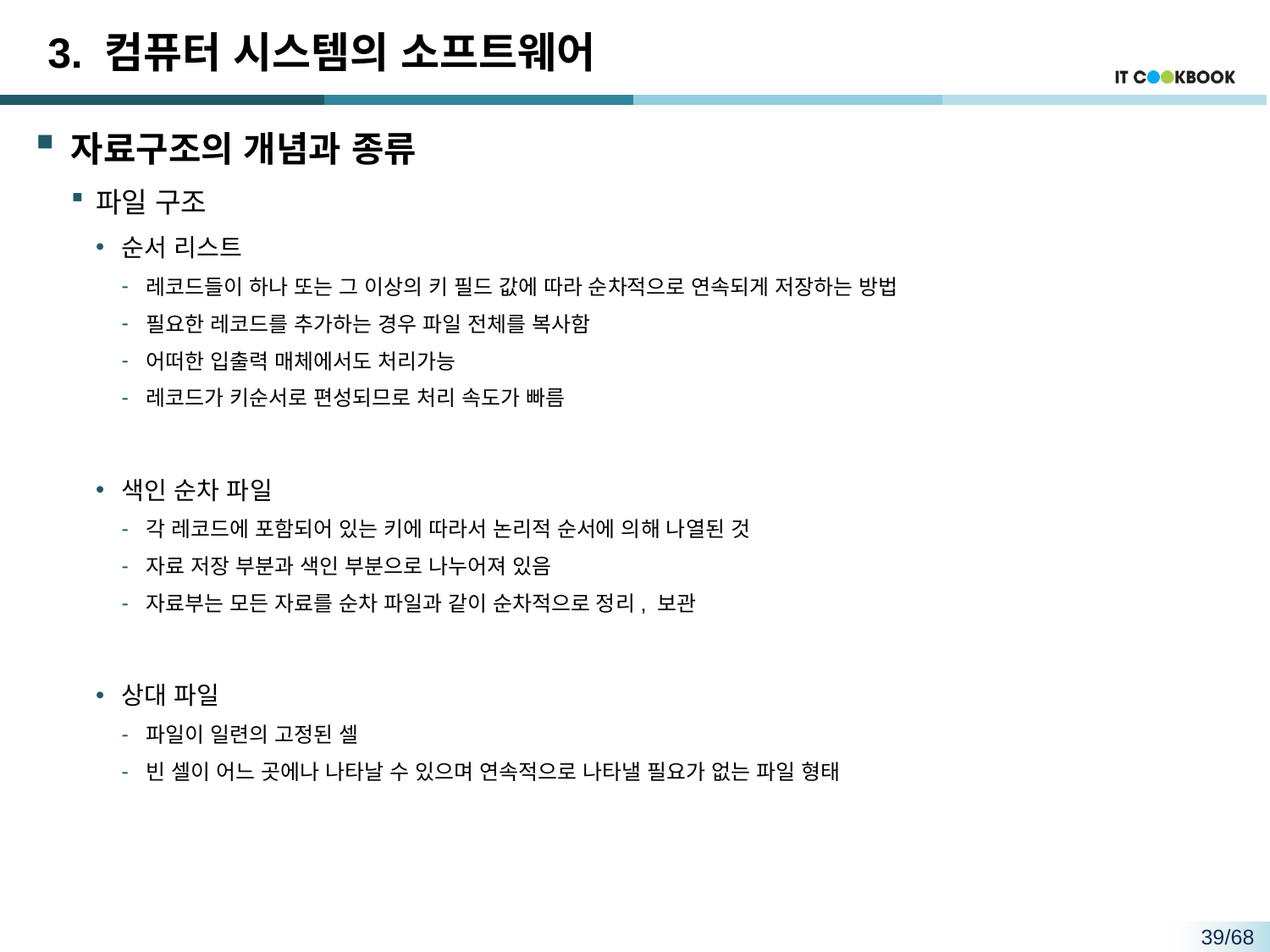

# 3. 컴퓨터 시스템의 소프트웨어
자료구조의 개념과 종류
파일 구조
순서 리스트
레코드들이 하나 또는 그 이상의 키 필드 값에 따라 순차적으로 연속되게 저장하는 방법
필요한 레코드를 추가하는 경우 파일 전체를 복사함
어떠한 입출력 매체에서도 처리가능
레코드가 키순서로 편성되므로 처리 속도가 빠름

색인 순차 파일
각 레코드에 포함되어 있는 키에 따라서 논리적 순서에 의해 나열된 것
자료 저장 부분과 색인 부분으로 나누어져 있음
자료부는 모든 자료를 순차 파일과 같이 순차적으로 정리, 보관

상대 파일
파일이 일련의 고정된 셀
빈 셀이 어느 곳에나 나타날 수 있으며 연속적으로 나타낼 필요가 없는 파일 형태